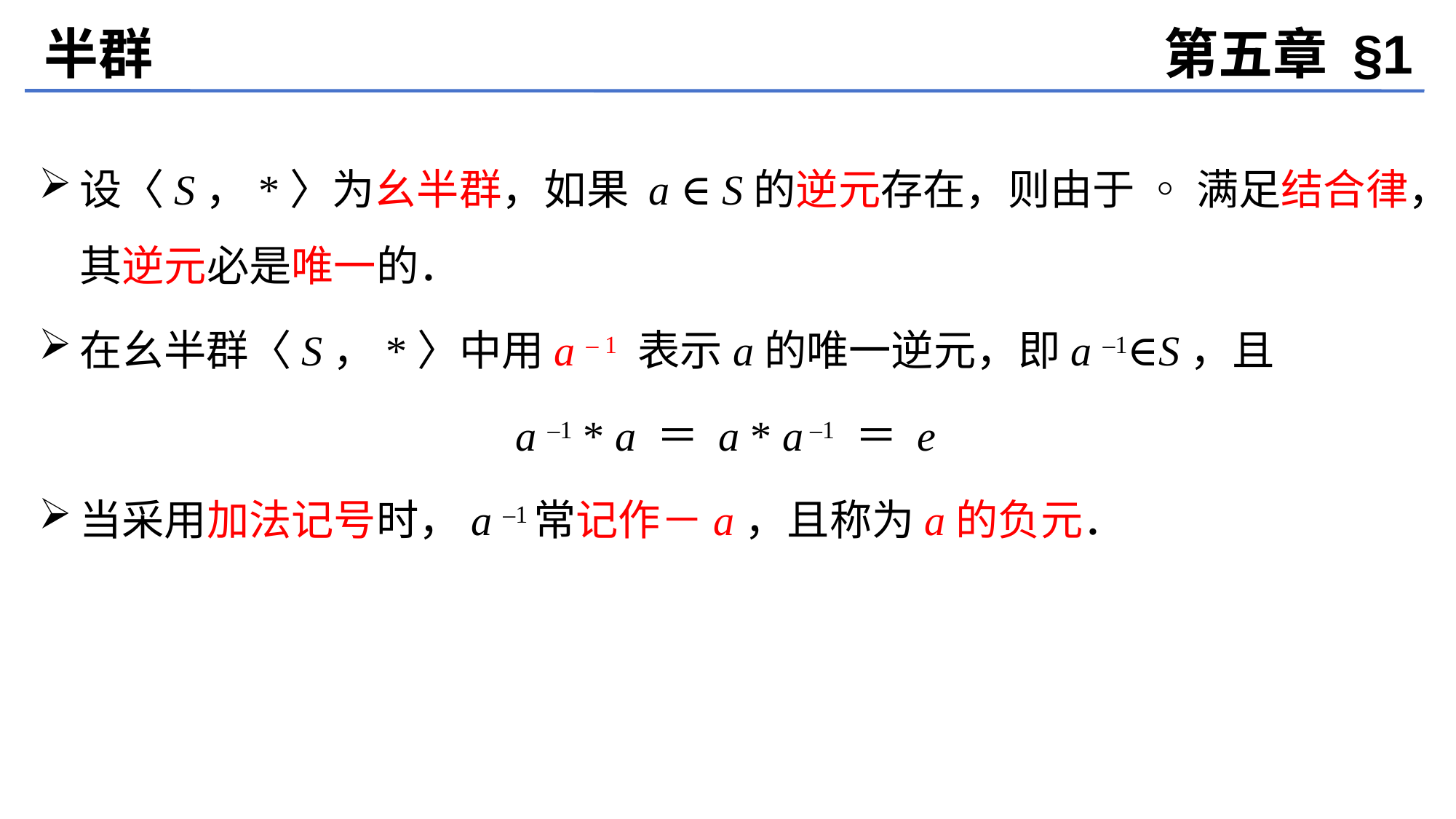

半群
第五章 §1
设〈S，*〉为幺半群，如果 a ∈ S的逆元存在，则由于 ◦ 满足结合律，其逆元必是唯一的．
在幺半群〈S，*〉中用a – 1 表示a的唯一逆元，即a –1∈S，且
a –1 * a ＝ a * a –1 ＝ e
当采用加法记号时，a –1常记作－a，且称为a的负元．